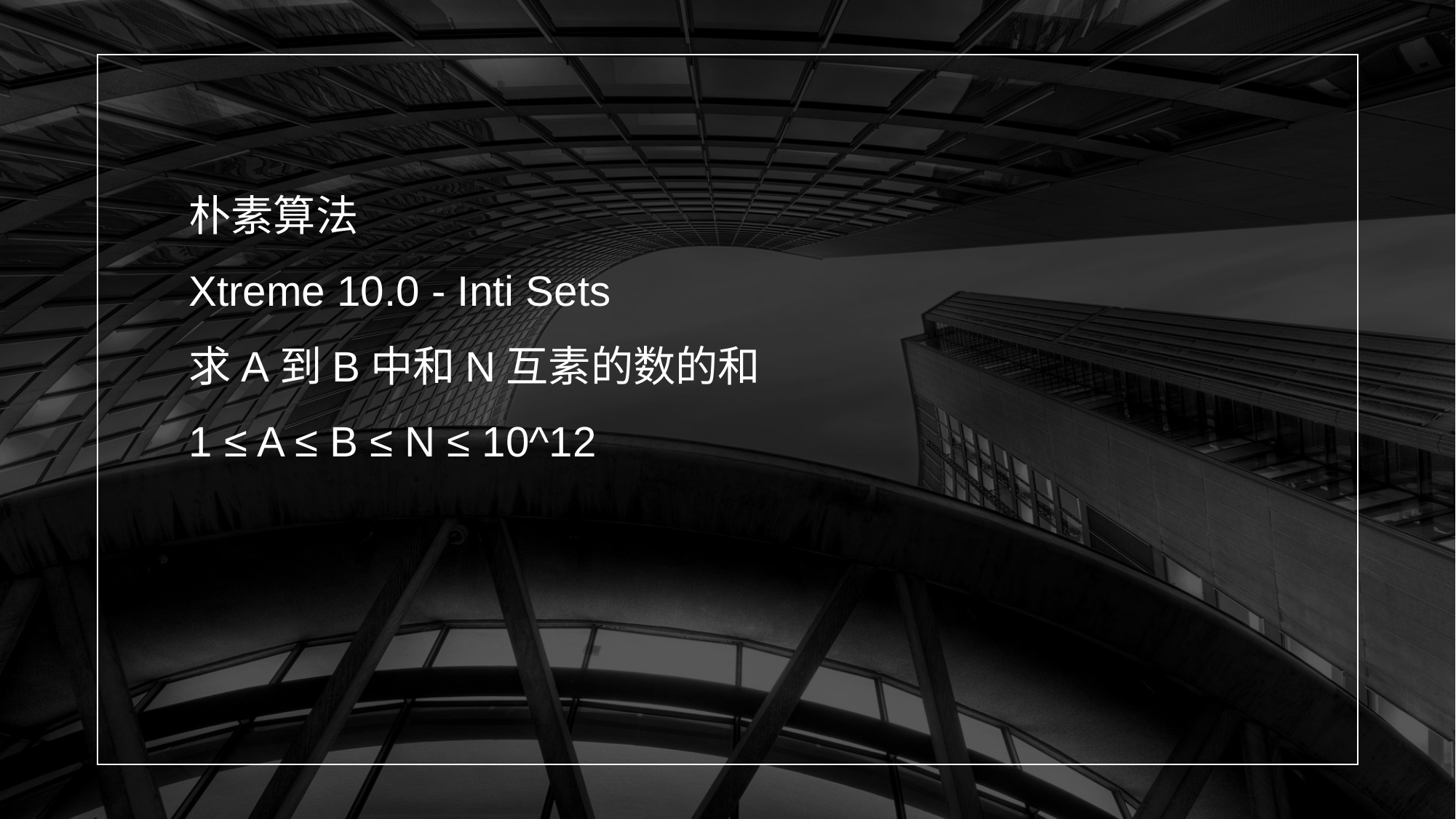

朴素算法
Xtreme 10.0 - Inti Sets
求A到B中和N互素的数的和
1 ≤ A ≤ B ≤ N ≤ 10^12